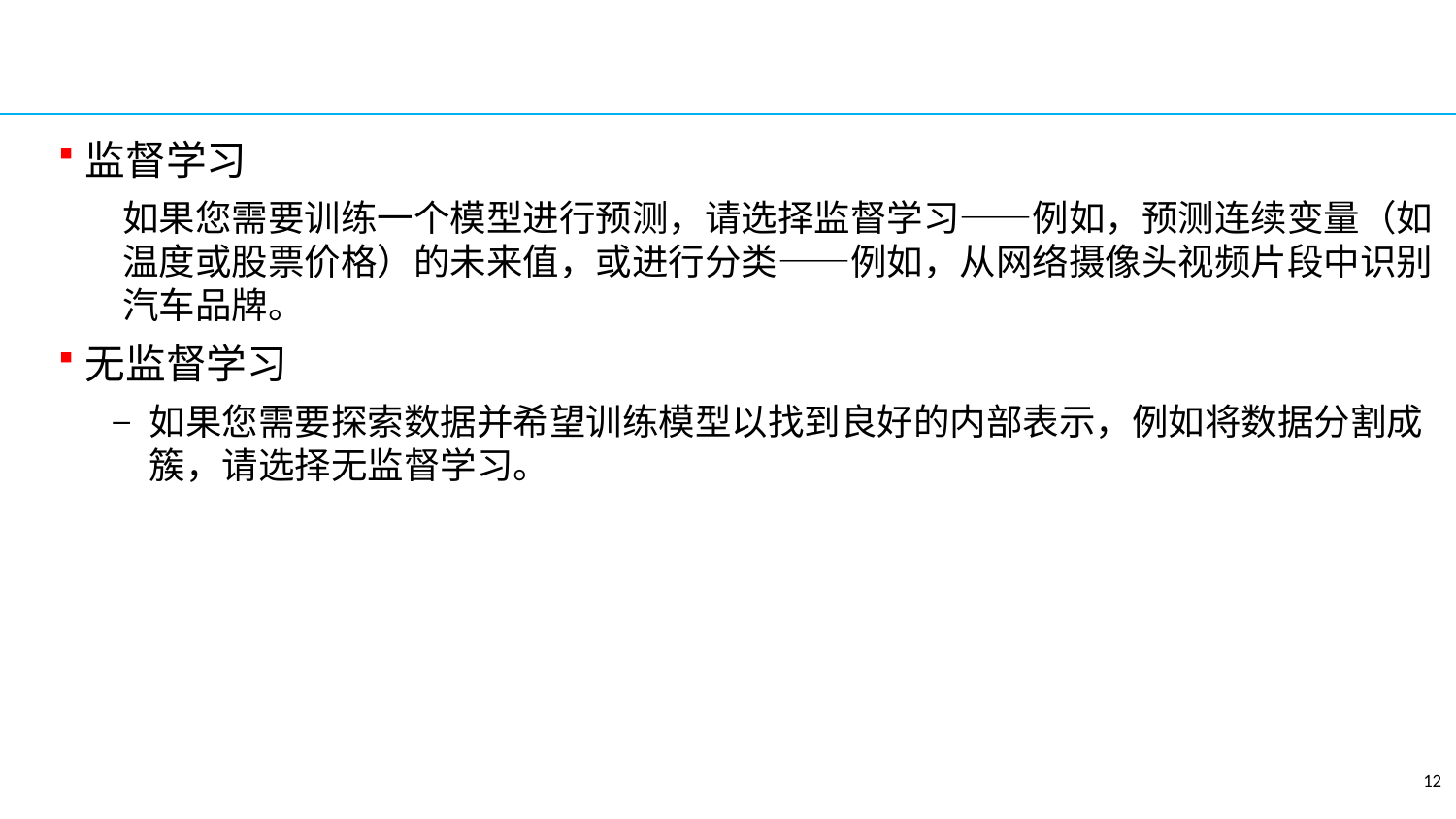

#
监督学习
如果您需要训练一个模型进行预测，请选择监督学习——例如，预测连续变量（如温度或股票价格）的未来值，或进行分类——例如，从网络摄像头视频片段中识别汽车品牌。
无监督学习
如果您需要探索数据并希望训练模型以找到良好的内部表示，例如将数据分割成簇，请选择无监督学习。

12